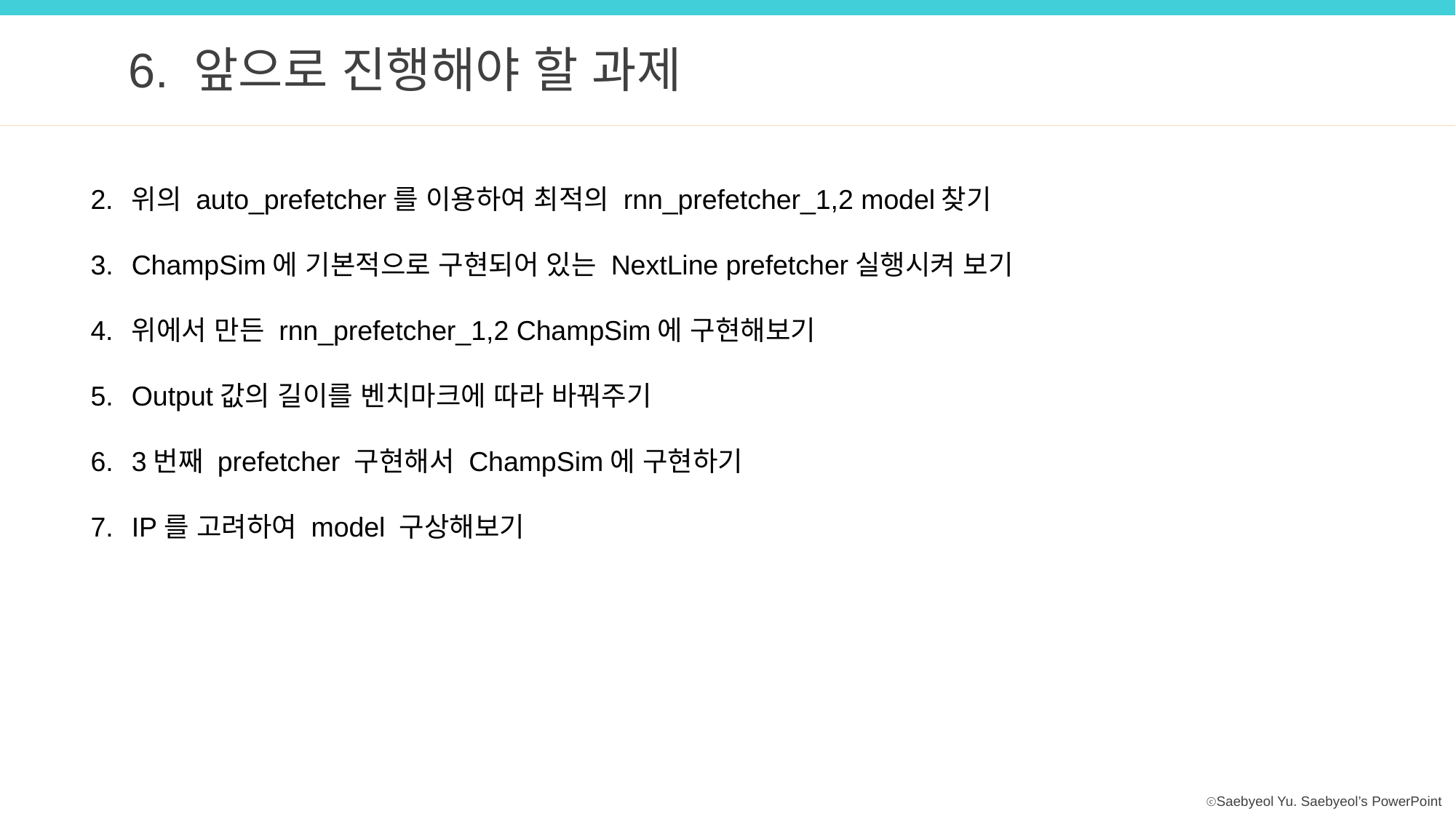

6. 앞으로 진행해야 할 과제
위의 auto_prefetcher를 이용하여 최적의 rnn_prefetcher_1,2 model찾기

ChampSim에 기본적으로 구현되어 있는 NextLine prefetcher실행시켜 보기

위에서 만든 rnn_prefetcher_1,2 ChampSim에 구현해보기

Output값의 길이를 벤치마크에 따라 바꿔주기

3번째 prefetcher 구현해서 ChampSim에 구현하기

IP를 고려하여 model 구상해보기